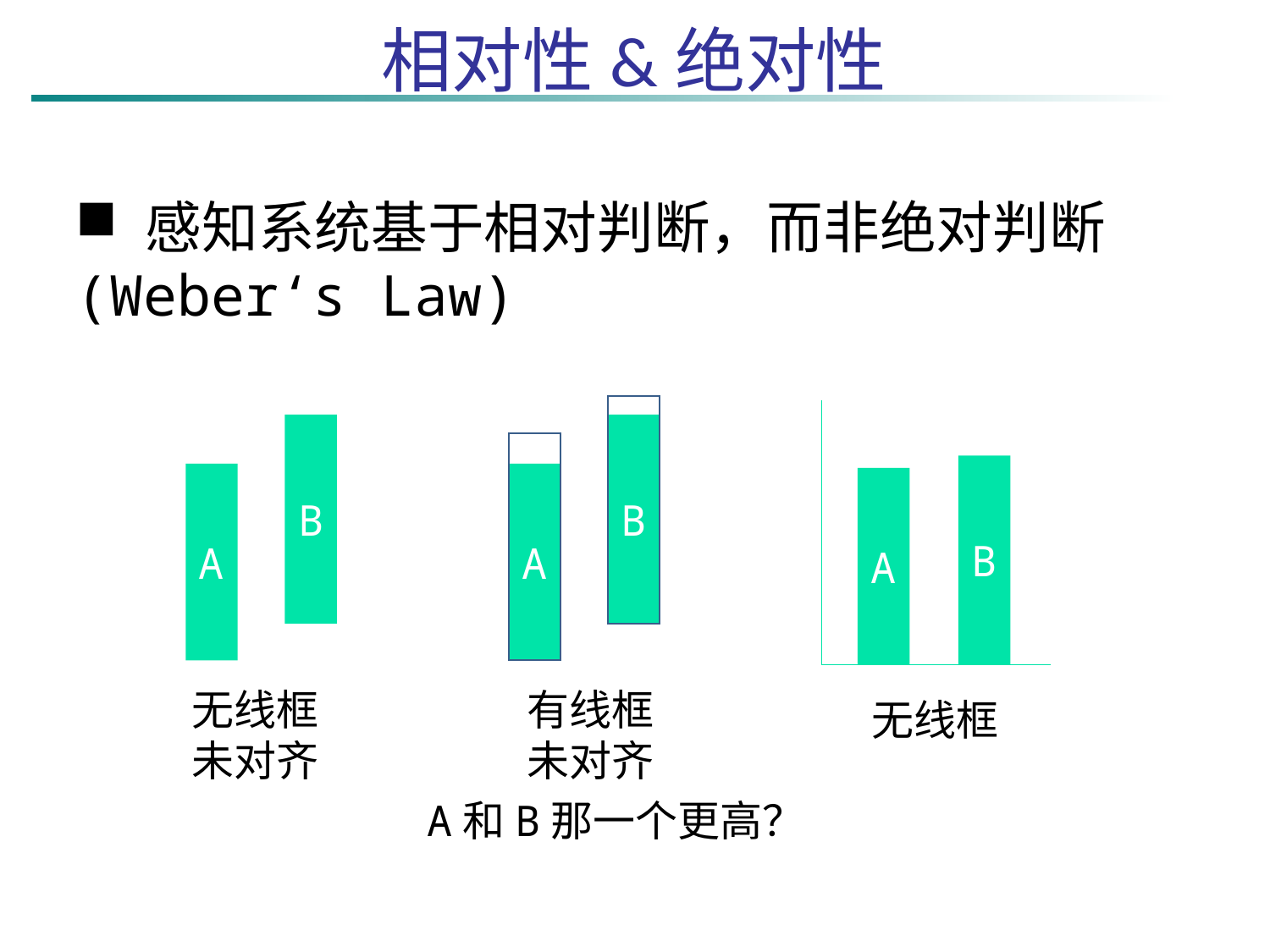

相对性&绝对性
 感知系统基于相对判断，而非绝对判断(Weber‘s Law)

B
B
B
A
A
A
无线框
未对齐
有线框
未对齐
无线框
A和B那一个更高？